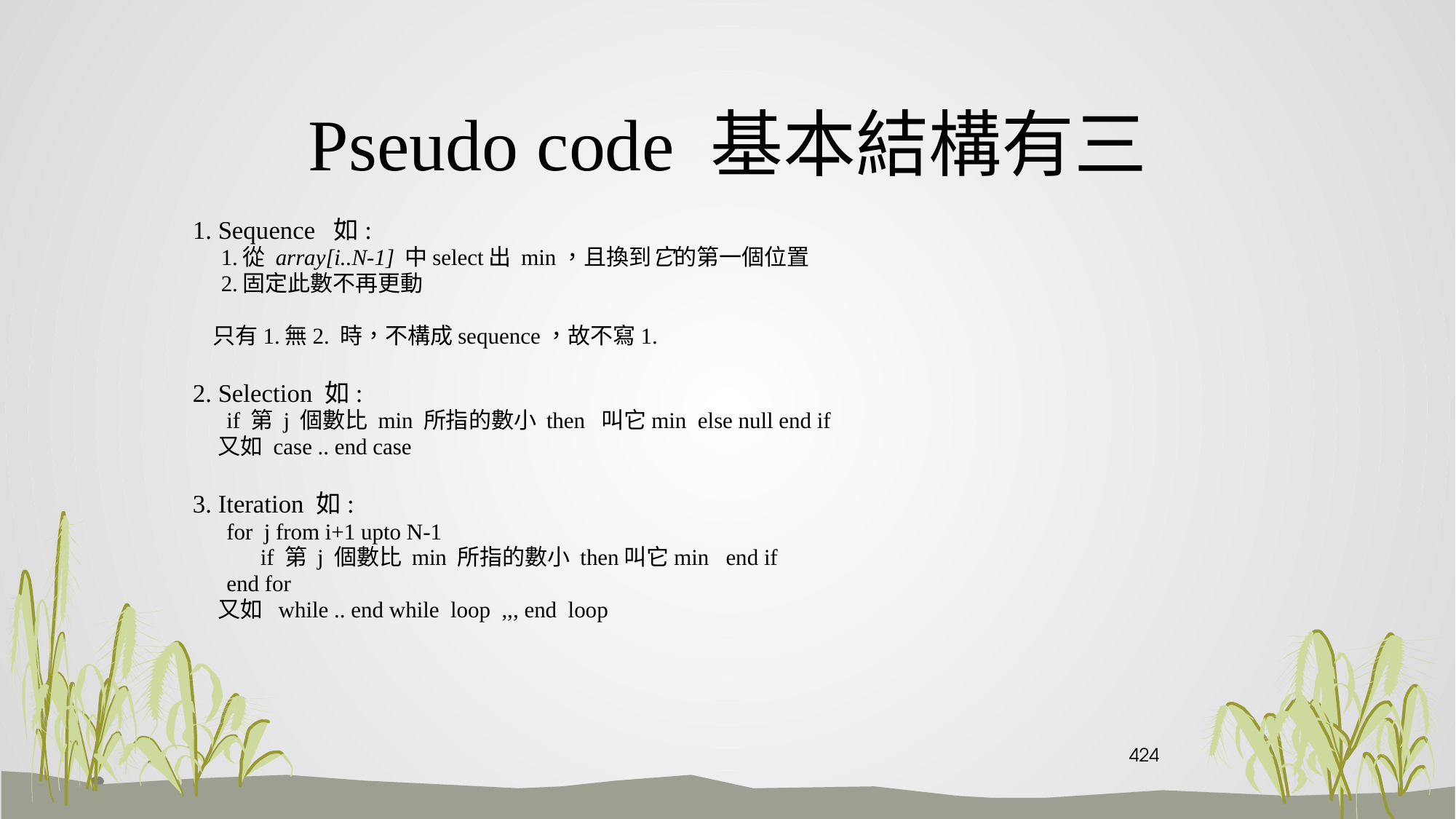

# Pseudo code 基本結構有三
1. Sequence  如:
     1.從 array[i..N-1] 中select出 min，且換到它的第一個位置
     2.固定此數不再更動

   只有1.無2. 時，不構成sequence，故不寫1.

2. Selection 如:
      if 第 j 個數比 min 所指的數小 then  叫它min  else null end if
    又如 case .. end case

3. Iteration 如:
      for  j from i+1 upto N-1
            if 第 j 個數比 min 所指的數小 then叫它min   end if
      end for
    又如  while .. end while  loop  ,,, end  loop

424